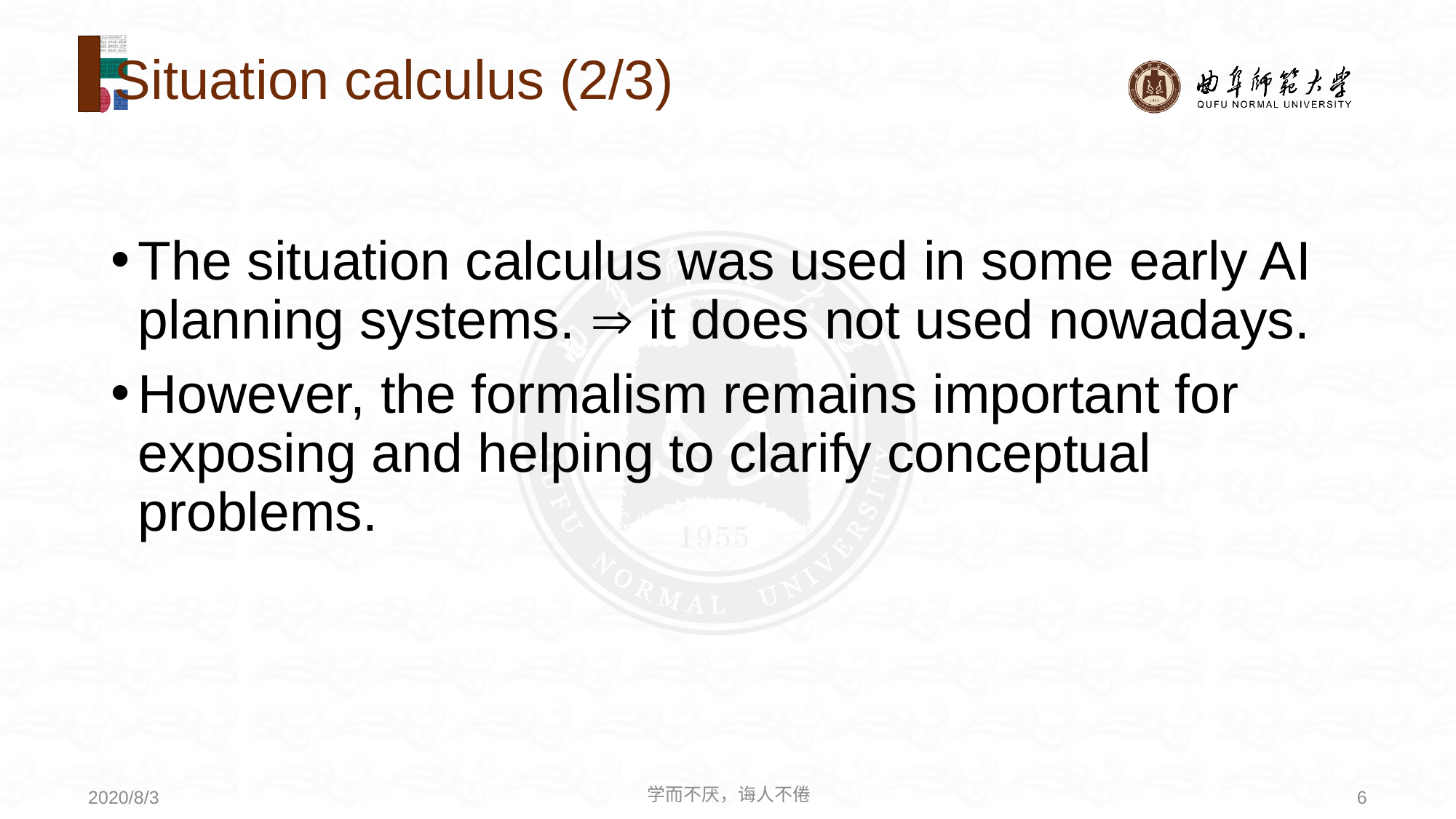

# Situation calculus (2/3)
The situation calculus was used in some early AI planning systems. ⇒ it does not used nowadays.
However, the formalism remains important for exposing and helping to clarify conceptual problems.

学而不厌，诲人不倦
6
2020/8/3